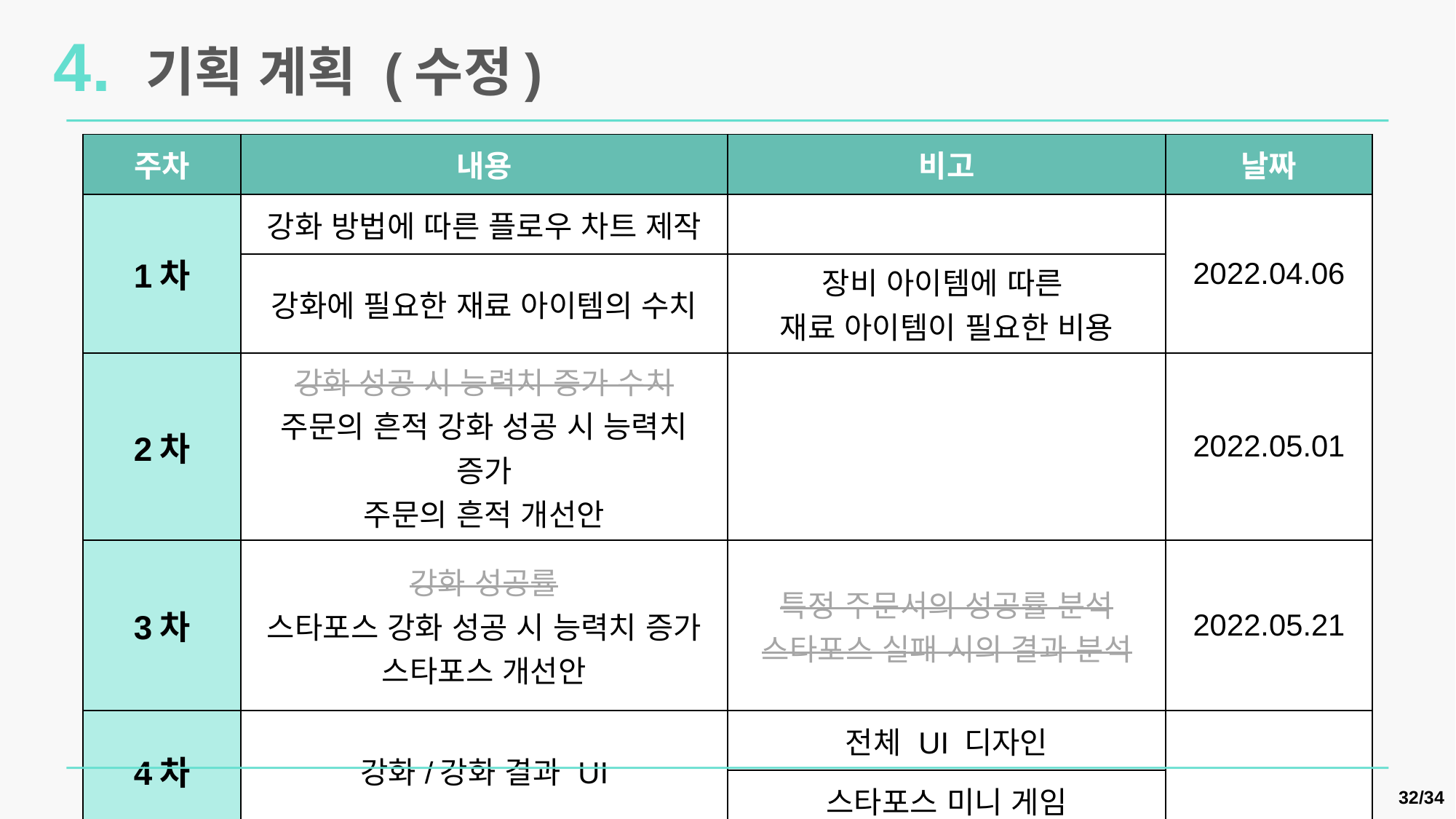

4. 기획 계획 (수정)

| 주차 | 내용 | 비고 | 날짜 |
| --- | --- | --- | --- |
| 1차 | 강화 방법에 따른 플로우 차트 제작 |  | 2022.04.06 |
| 2차 | 강화에 필요한 재료 아이템의 수치 | 장비 아이템에 따른 재료 아이템이 필요한 비용 |  |
| 2차 | 강화 성공 시 능력치 증가 수치 주문의 흔적 강화 성공 시 능력치 증가 주문의 흔적 개선안 |  | 2022.05.01 |
| 3차 | 강화 성공률 스타포스 강화 성공 시 능력치 증가 스타포스 개선안 | 특정 주문서의 성공률 분석 스타포스 실패 시의 결과 분석 | 2022.05.21 |
| 4차 | 강화/강화 결과 UI | 전체 UI 디자인 |  |
| 4차 |  | 스타포스 미니 게임 |  |

32/34